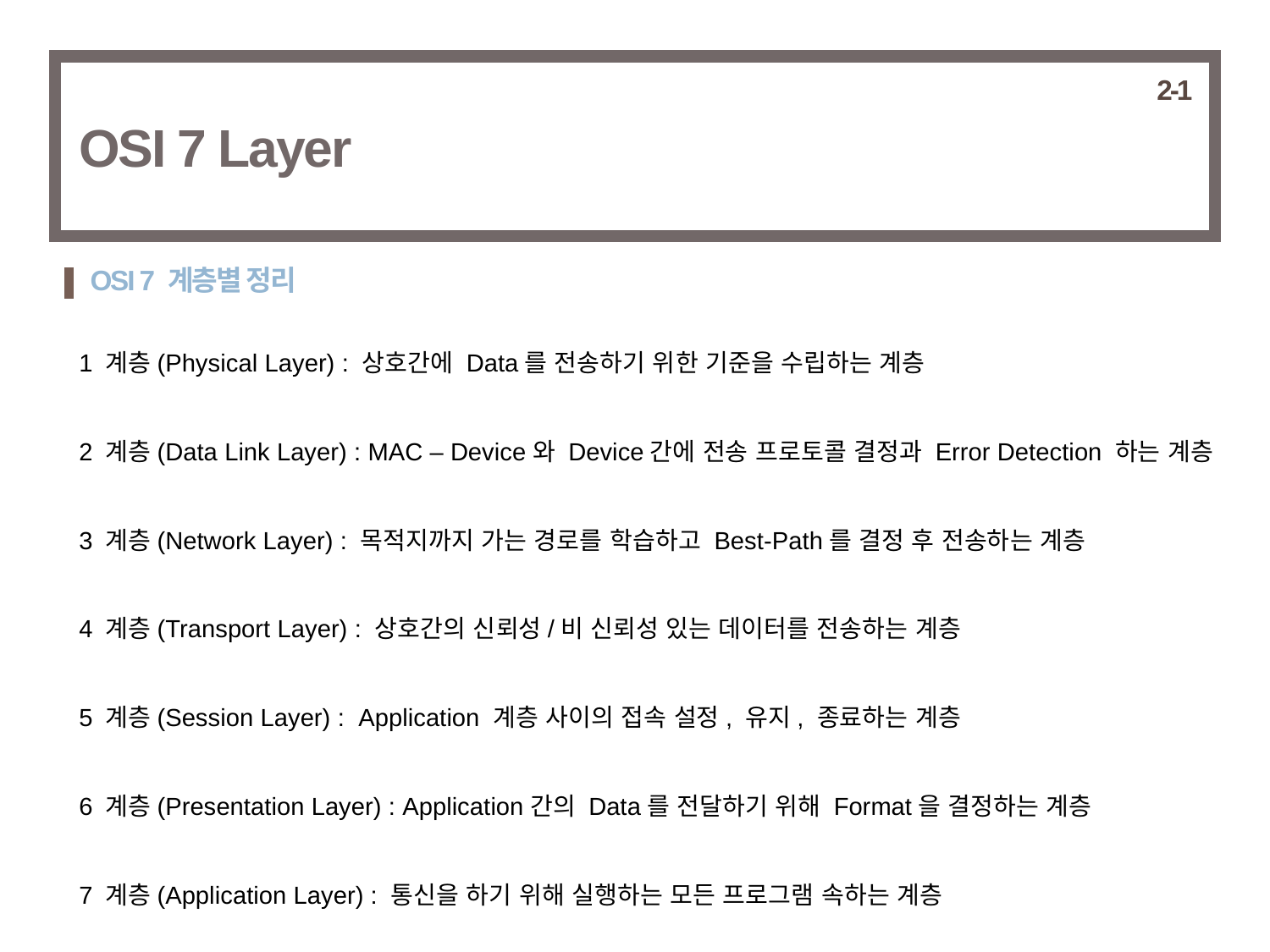

2-1
OSI 7 Layer
OSI 7 계층별 정리
1 계층(Physical Layer) : 상호간에 Data를 전송하기 위한 기준을 수립하는 계층

2 계층(Data Link Layer) : MAC – Device와 Device간에 전송 프로토콜 결정과 Error Detection 하는 계층

3 계층(Network Layer) : 목적지까지 가는 경로를 학습하고 Best-Path를 결정 후 전송하는 계층

4 계층(Transport Layer) : 상호간의 신뢰성/비 신뢰성 있는 데이터를 전송하는 계층

5 계층(Session Layer) :  Application 계층 사이의 접속 설정, 유지, 종료하는 계층

6 계층(Presentation Layer) : Application간의 Data를 전달하기 위해 Format을 결정하는 계층

7 계층(Application Layer) : 통신을 하기 위해 실행하는 모든 프로그램 속하는 계층